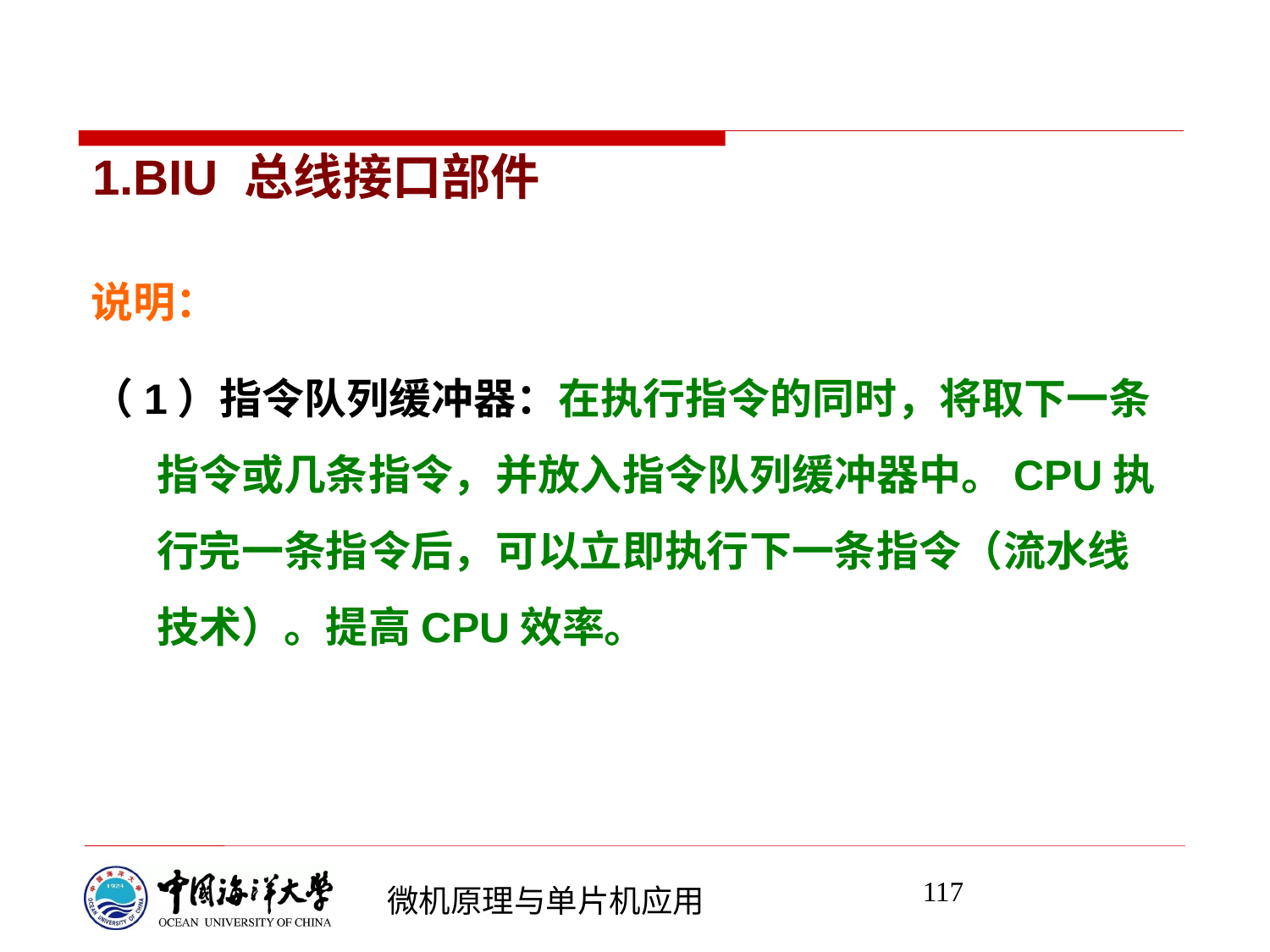

# 1.BIU 总线接口部件
说明：
（1）指令队列缓冲器：在执行指令的同时，将取下一条指令或几条指令，并放入指令队列缓冲器中。CPU执行完一条指令后，可以立即执行下一条指令（流水线技术）。提高CPU效率。

117